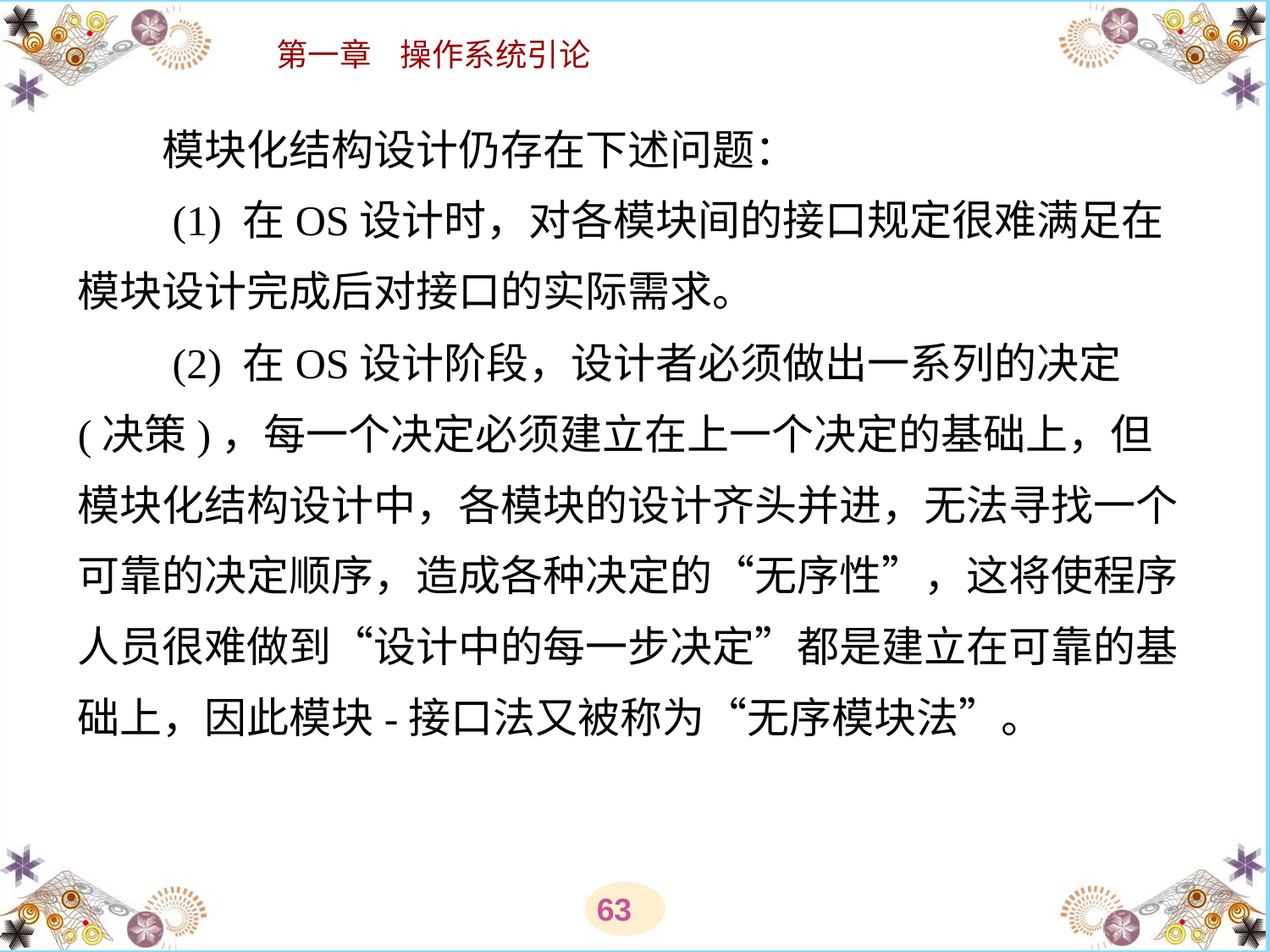

# 模块化结构设计仍存在下述问题： 　　(1) 在OS设计时，对各模块间的接口规定很难满足在模块设计完成后对接口的实际需求。 　　(2) 在OS设计阶段，设计者必须做出一系列的决定(决策)，每一个决定必须建立在上一个决定的基础上，但模块化结构设计中，各模块的设计齐头并进，无法寻找一个可靠的决定顺序，造成各种决定的“无序性”，这将使程序人员很难做到“设计中的每一步决定”都是建立在可靠的基础上，因此模块-接口法又被称为“无序模块法”。